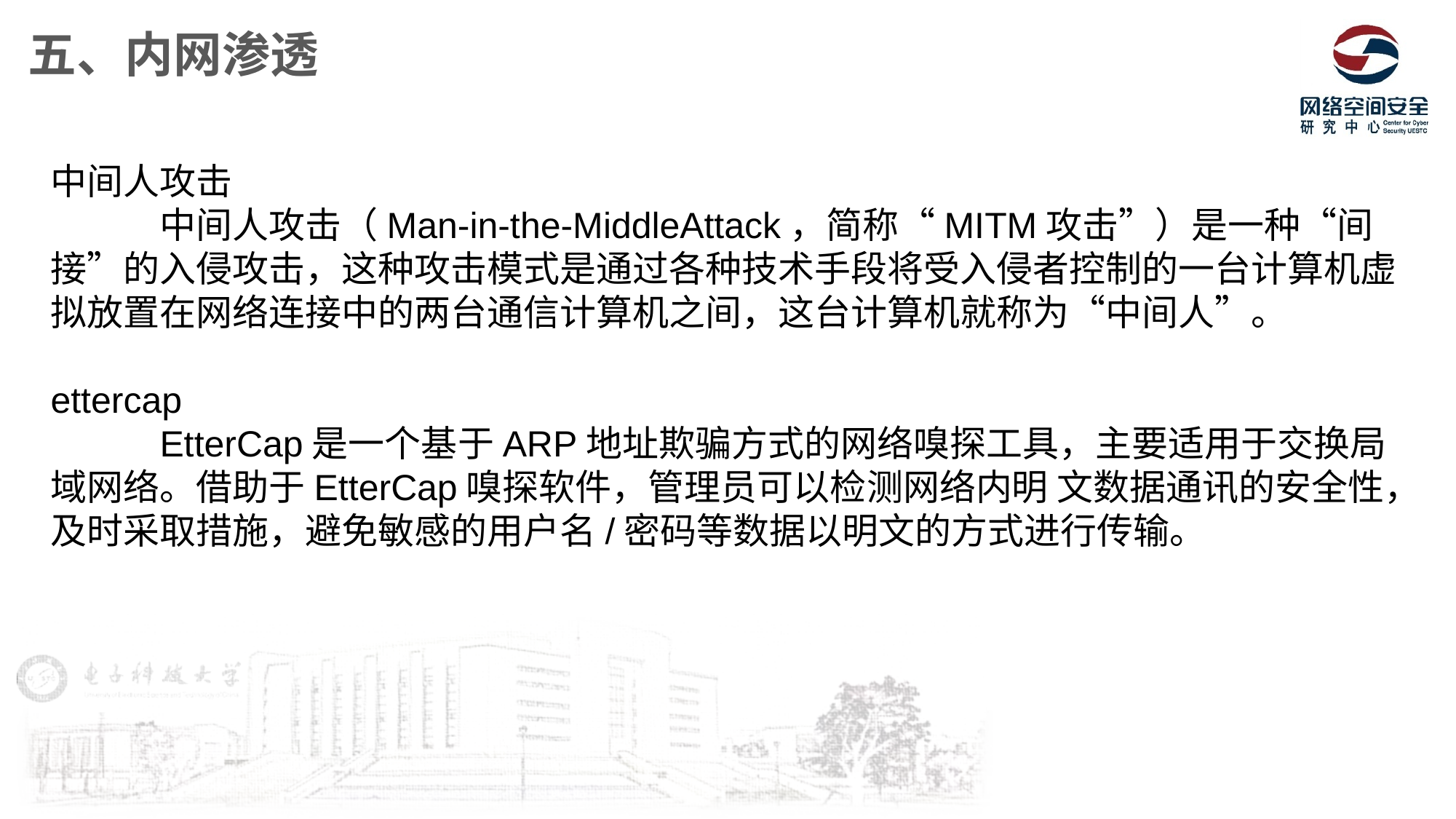

五、内网渗透
中间人攻击
	中间人攻击（Man-in-the-MiddleAttack，简称“MITM攻击”）是一种“间接”的入侵攻击，这种攻击模式是通过各种技术手段将受入侵者控制的一台计算机虚拟放置在网络连接中的两台通信计算机之间，这台计算机就称为“中间人”。

ettercap
	EtterCap是一个基于ARP地址欺骗方式的网络嗅探工具，主要适用于交换局域网络。借助于EtterCap嗅探软件，管理员可以检测网络内明 文数据通讯的安全性，及时采取措施，避免敏感的用户名/密码等数据以明文的方式进行传输。